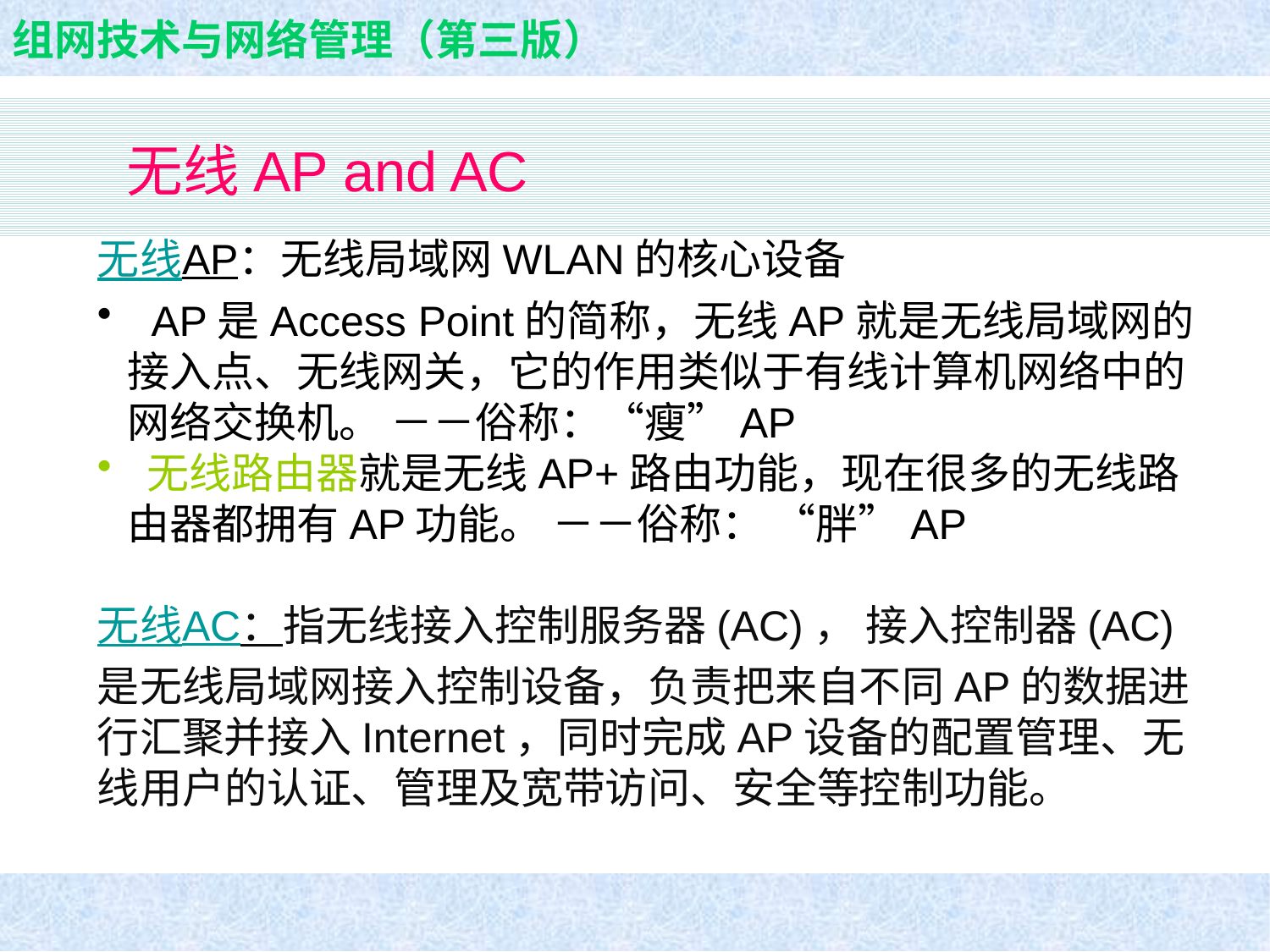

无线AP and AC
无线AP：无线局域网WLAN的核心设备
  AP是Access Point的简称，无线AP就是无线局域网的接入点、无线网关，它的作用类似于有线计算机网络中的网络交换机。 －－俗称：“瘦”AP
 无线路由器就是无线AP+路由功能，现在很多的无线路由器都拥有AP功能。 －－俗称： “胖”AP

无线AC：指无线接入控制服务器(AC)， 接入控制器(AC) 是无线局域网接入控制设备，负责把来自不同AP的数据进行汇聚并接入Internet，同时完成AP设备的配置管理、无线用户的认证、管理及宽带访问、安全等控制功能。